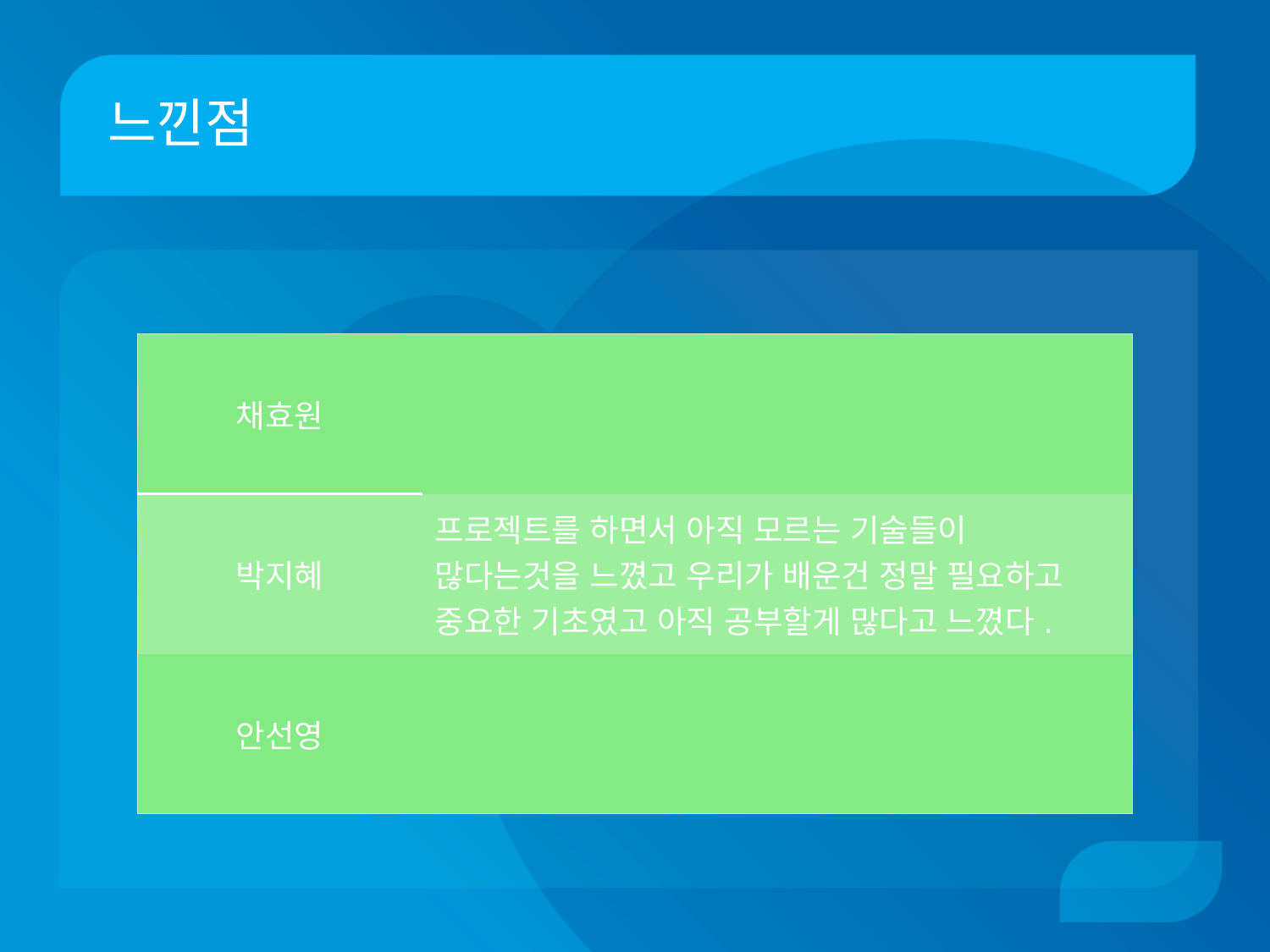

# 느낀점
| 채효원 |  |
| --- | --- |
| 박지혜 | 프로젝트를 하면서 아직 모르는 기술들이 많다는것을 느꼈고 우리가 배운건 정말 필요하고 중요한 기초였고 아직 공부할게 많다고 느꼈다. |
| 안선영 |  |